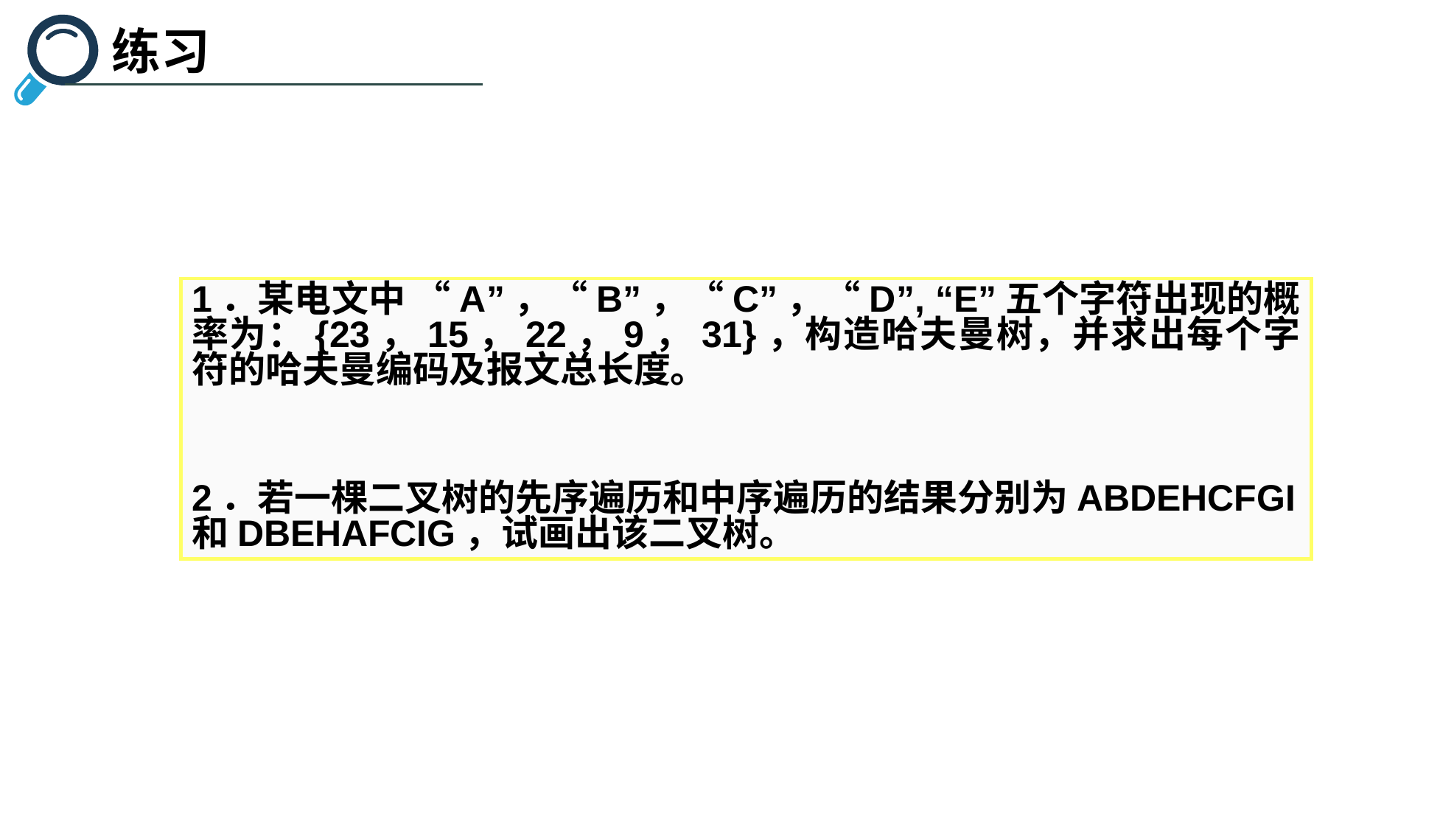

练习
1．某电文中 “A”，“B”，“C”，“D”, “E”五个字符出现的概率为：{23，15，22，9，31}，构造哈夫曼树，并求出每个字符的哈夫曼编码及报文总长度。

2．若一棵二叉树的先序遍历和中序遍历的结果分别为ABDEHCFGI和DBEHAFCIG，试画出该二叉树。